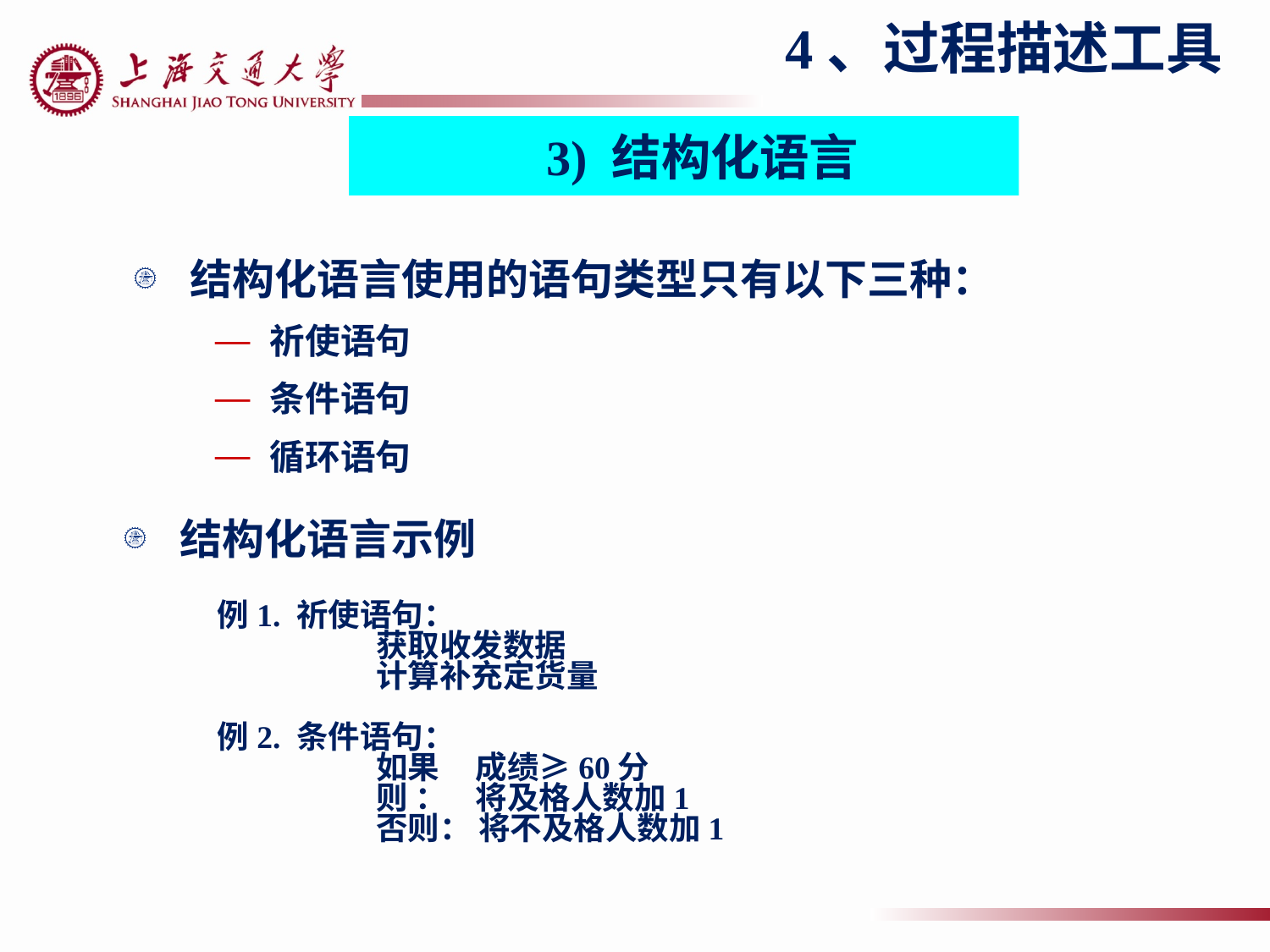

4、过程描述工具
3) 结构化语言
结构化语言使用的语句类型只有以下三种：
祈使语句
条件语句
循环语句
结构化语言示例
例1. 祈使语句：
                     获取收发数据
                     计算补充定货量

例2. 条件语句：
                     如果     成绩≥60分
                     则 ：    将及格人数加1
                     否则： 将不及格人数加1